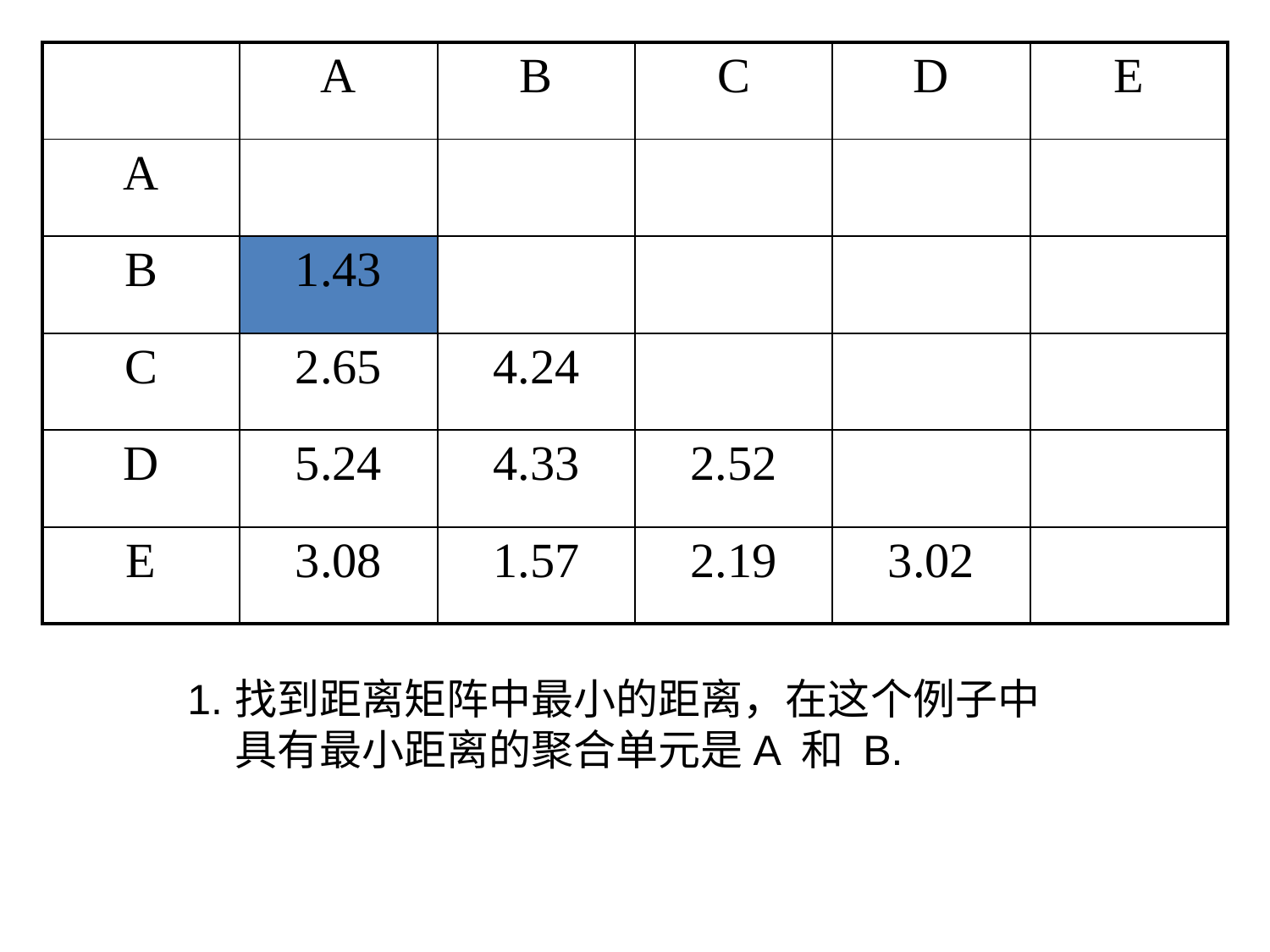

|  | A | B | C | D | E |
| --- | --- | --- | --- | --- | --- |
| A |  |  |  |  |  |
| B | 1.43 |  |  |  |  |
| C | 2.65 | 4.24 |  |  |  |
| D | 5.24 | 4.33 | 2.52 |  |  |
| E | 3.08 | 1.57 | 2.19 | 3.02 |  |
找到距离矩阵中最小的距离，在这个例子中
	具有最小距离的聚合单元是A 和 B.